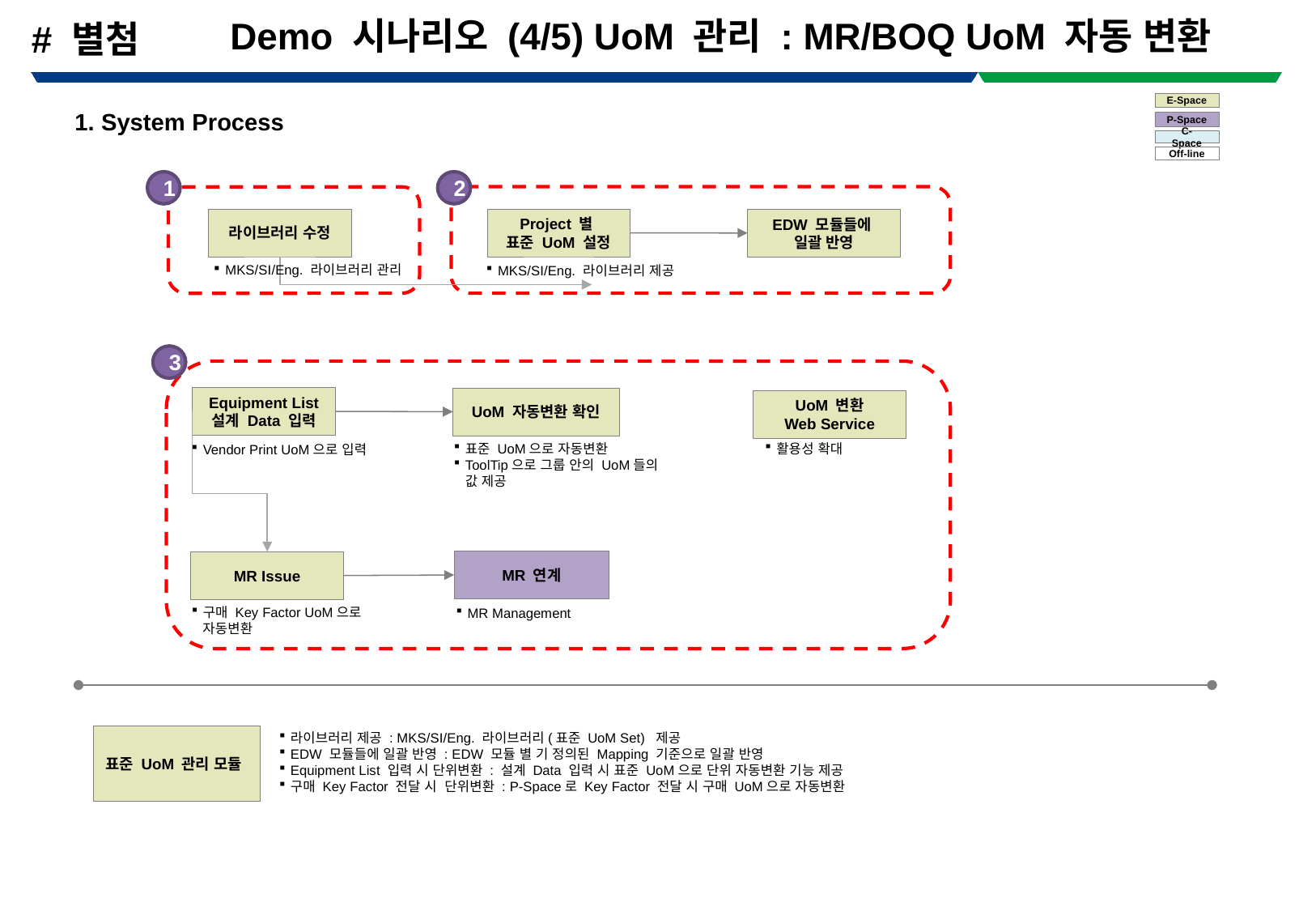

Demo 시나리오 (4/5) UoM 관리 : MR/BOQ UoM 자동 변환
# # 별첨
E-Space
1. System Process
P-Space
C-Space
Off-line
1
2

라이브러리 수정
Project 별
표준 UoM 설정
EDW 모듈들에
일괄 반영
MKS/SI/Eng. 라이브러리 관리
MKS/SI/Eng. 라이브러리 제공
3

Equipment List
설계 Data 입력
UoM 자동변환 확인
UoM 변환
Web Service
표준 UoM으로 자동변환
ToolTip으로 그룹 안의 UoM들의 값 제공
활용성 확대
Vendor Print UoM으로 입력
MR 연계
MR Issue
구매 Key Factor UoM으로
  자동변환
MR Management
라이브러리 제공 : MKS/SI/Eng. 라이브러리(표준 UoM Set)  제공
EDW 모듈들에 일괄 반영 : EDW 모듈 별 기 정의된 Mapping 기준으로 일괄 반영
Equipment List 입력 시 단위변환 : 설계 Data 입력 시 표준 UoM으로 단위 자동변환 기능 제공
구매 Key Factor 전달 시  단위변환 : P-Space로 Key Factor 전달 시 구매 UoM으로 자동변환
표준 UoM 관리 모듈